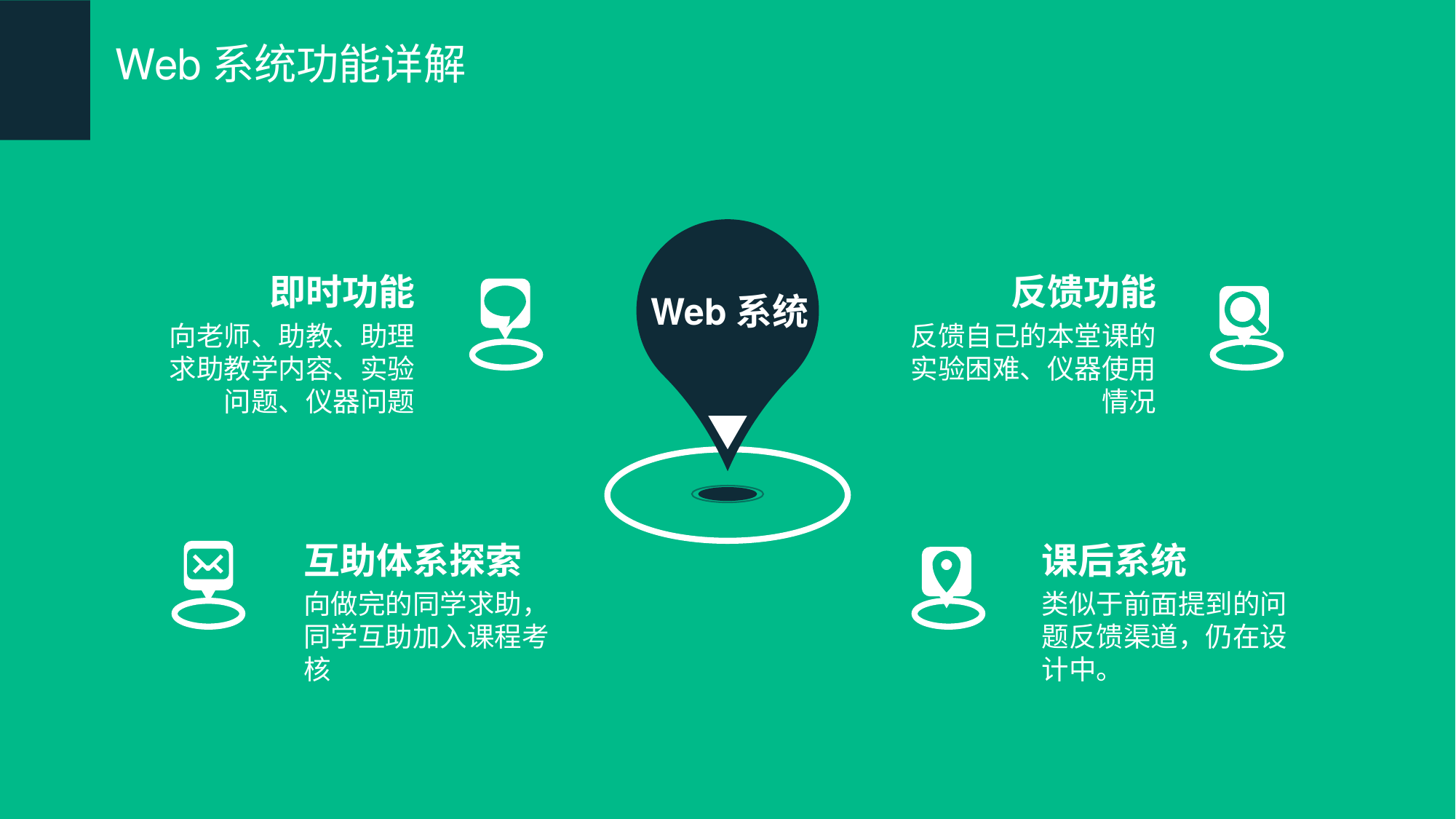

Web系统功能详解

Web系统

即时功能
向老师、助教、助理求助教学内容、实验问题、仪器问题
反馈功能
反馈自己的本堂课的实验困难、仪器使用情况

互助体系探索
向做完的同学求助，同学互助加入课程考核
课后系统

类似于前面提到的问题反馈渠道，仍在设计中。